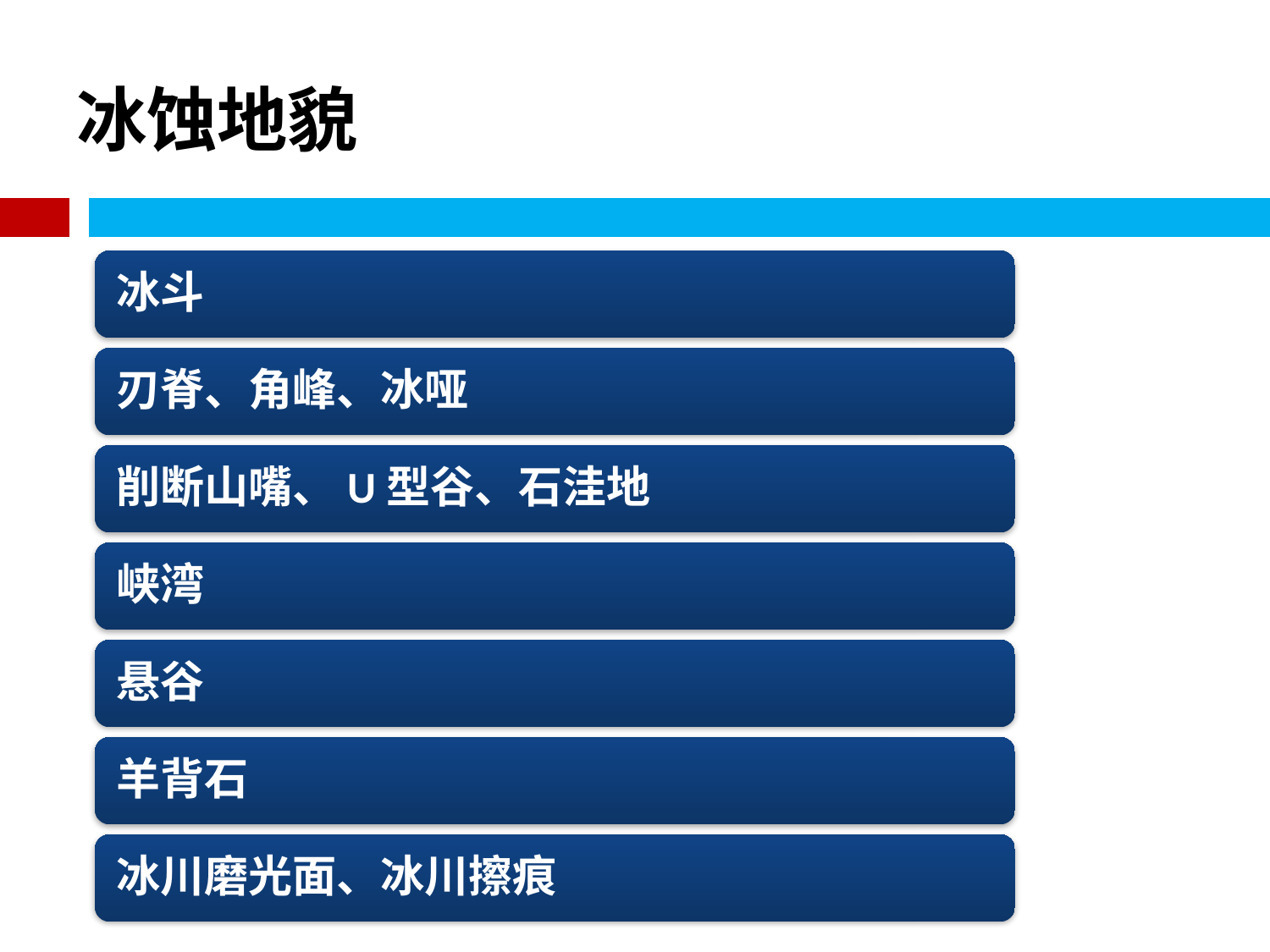

# 冰蚀地貌
冰斗
刃脊、角峰、冰哑
削断山嘴、U型谷、石洼地
峡湾
悬谷
羊背石
冰川磨光面、冰川擦痕